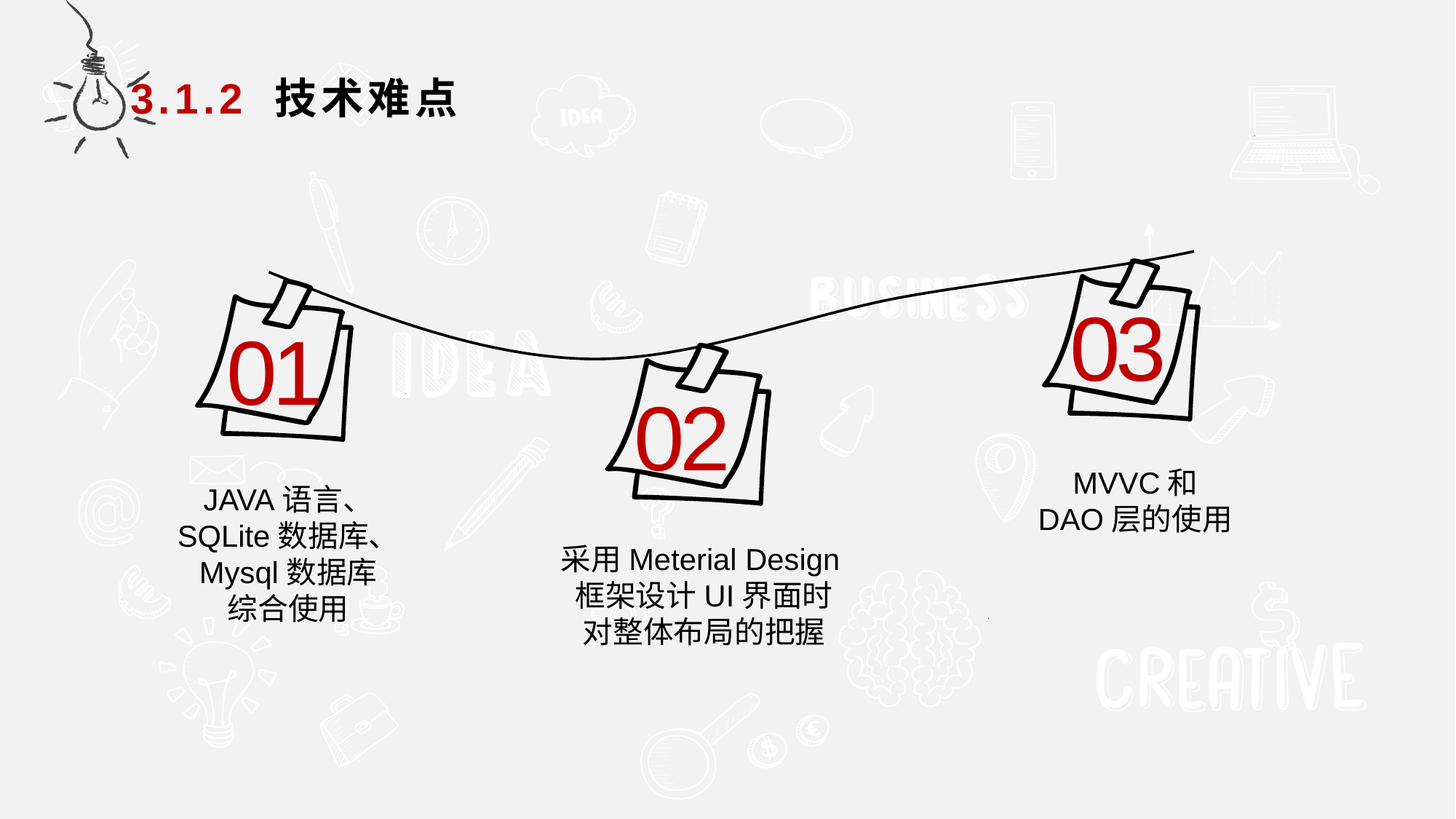

3.1.2 技术难点

03
01

02
MVVC和
DAO层的使用
JAVA语言、
SQLite数据库、
Mysql数据库
综合使用
采用Meterial Design框架设计UI界面时
对整体布局的把握